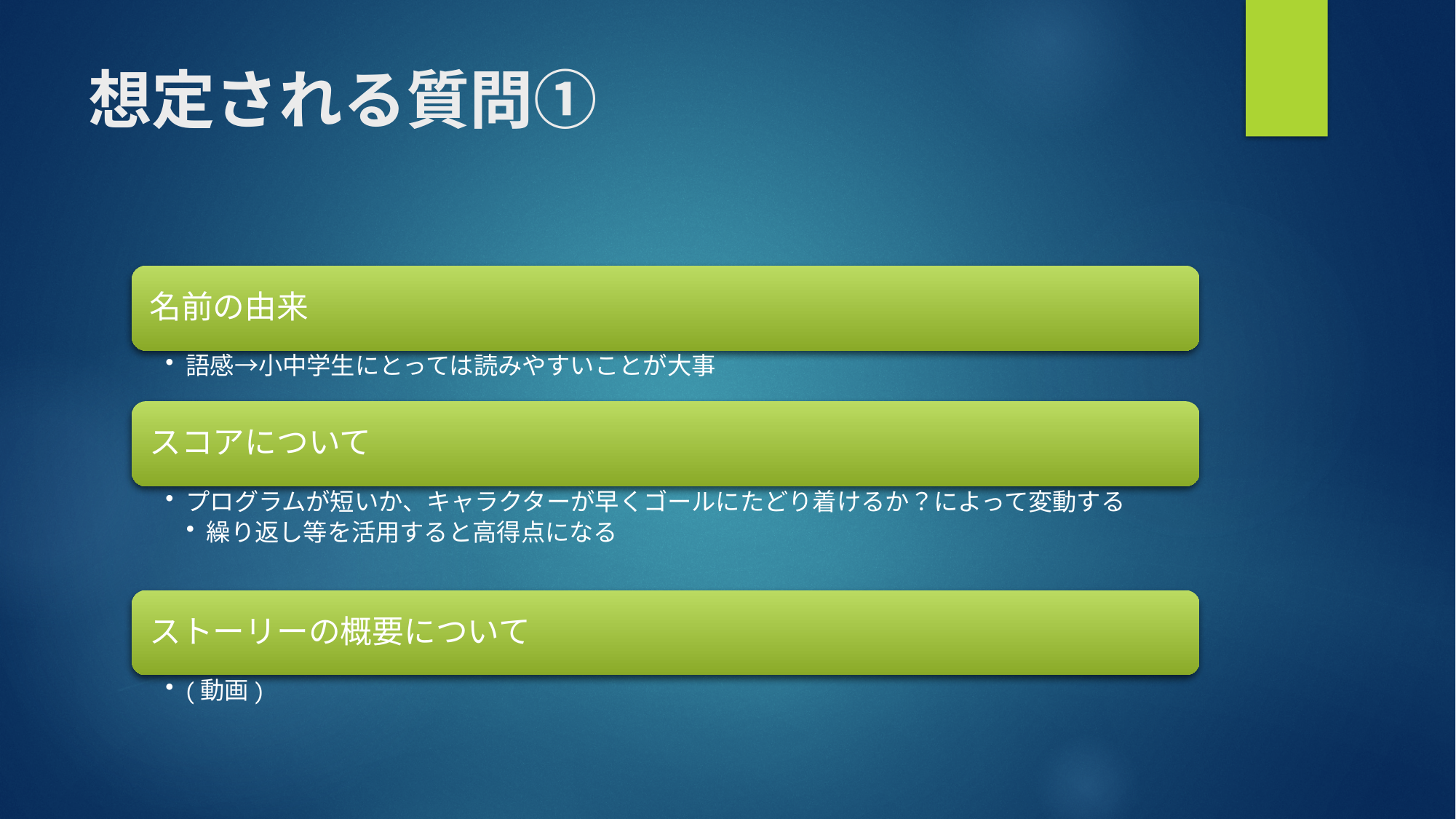

# 想定される質問①
名前の由来
語感→小中学生にとっては読みやすいことが大事
スコアについて
プログラムが短いか、キャラクターが早くゴールにたどり着けるか？によって変動する
繰り返し等を活用すると高得点になる
ストーリーの概要について
(動画)